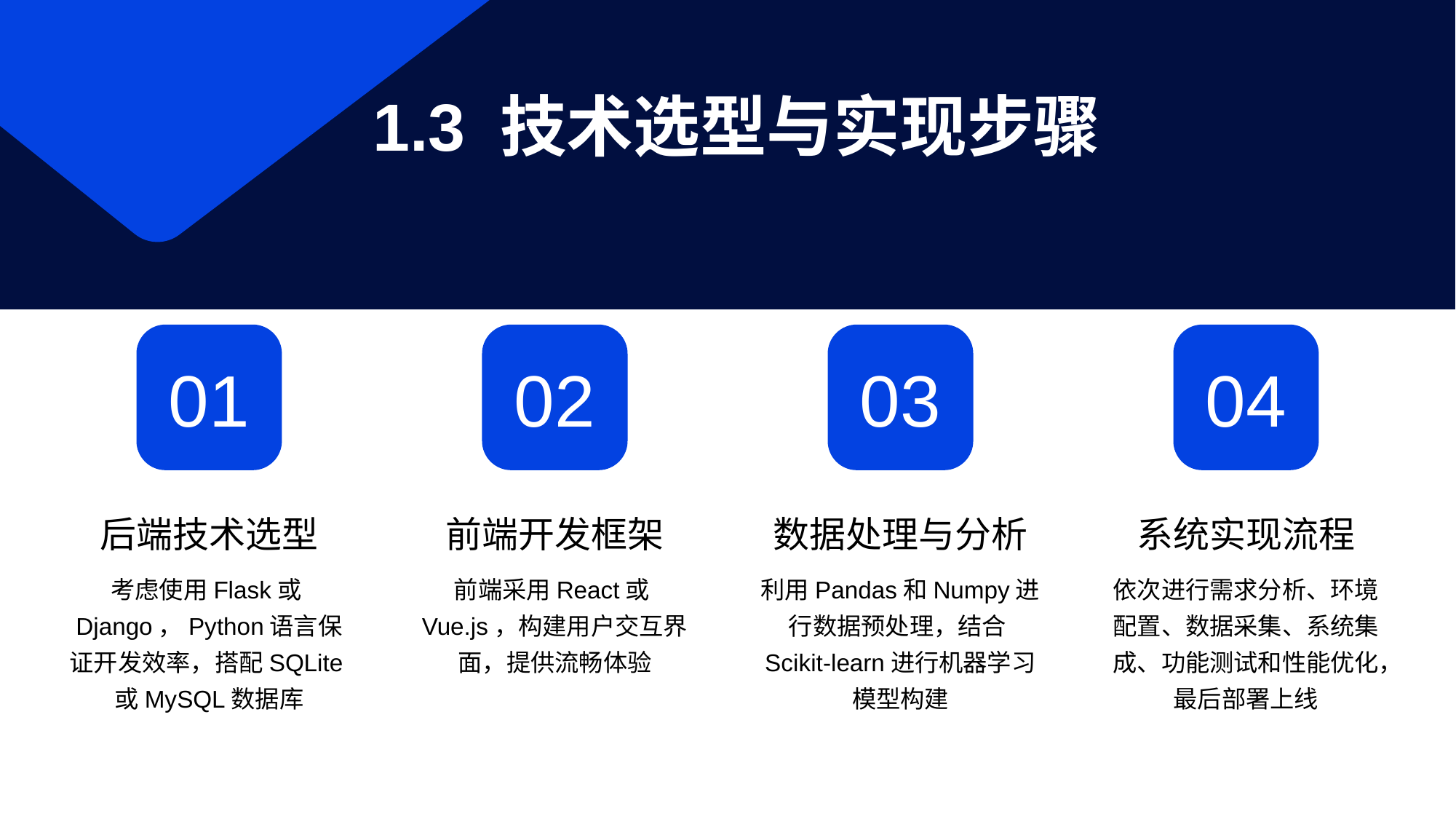

1.3 技术选型与实现步骤

01
02
03
04
后端技术选型
前端开发框架
数据处理与分析
系统实现流程
考虑使用Flask或Django，Python语言保证开发效率，搭配SQLite或MySQL数据库
前端采用React或Vue.js，构建用户交互界面，提供流畅体验
利用Pandas和Numpy进行数据预处理，结合Scikit-learn进行机器学习模型构建
依次进行需求分析、环境配置、数据采集、系统集成、功能测试和性能优化，最后部署上线